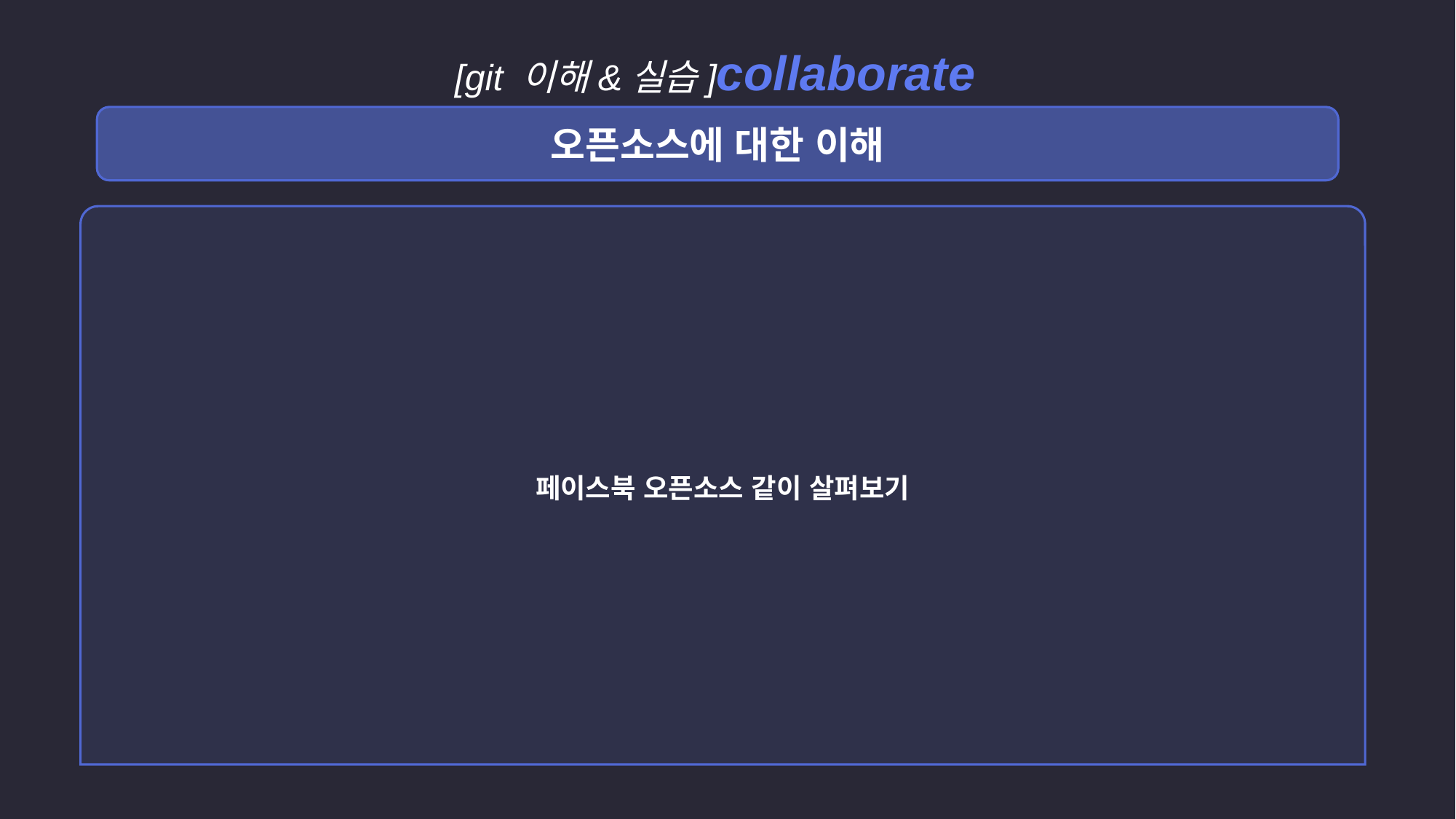

[git 이해&실습]collaborate
오픈소스에 대한 이해
페이스북 오픈소스 같이 살펴보기